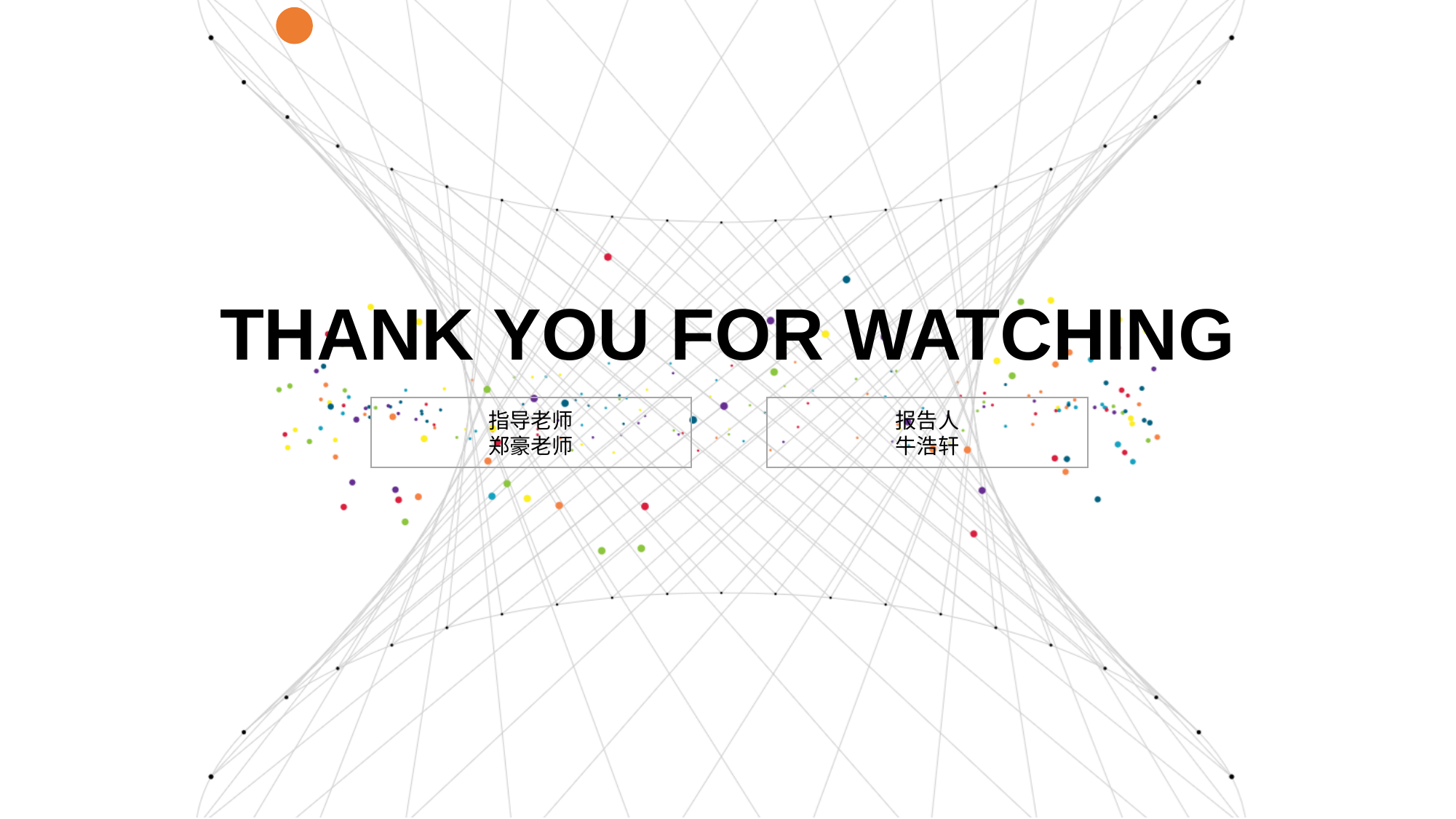

THANK YOU FOR WATCHING
指导老师
郑豪老师
报告人
牛浩轩